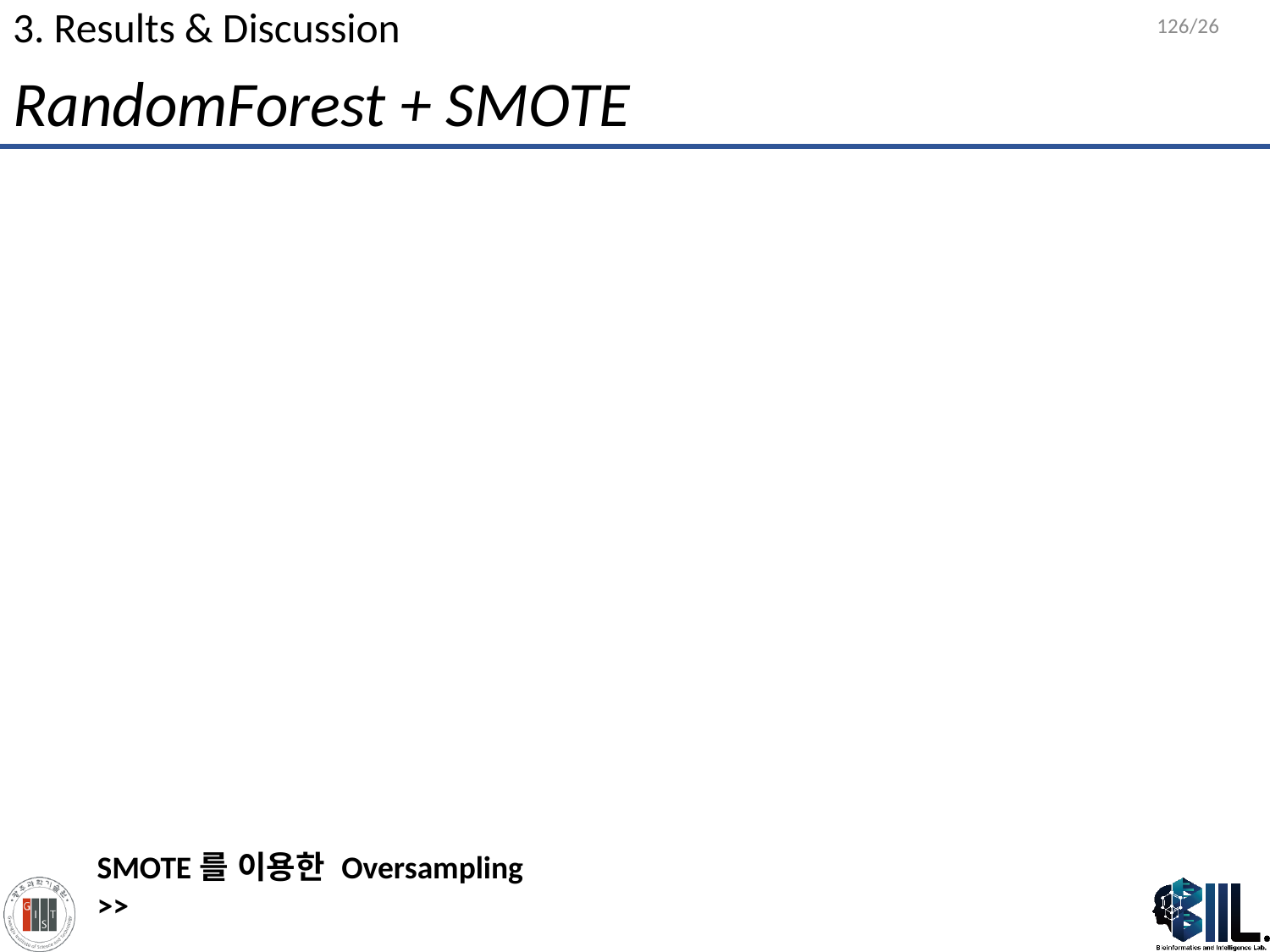

126/26
# 3. Results & Discussion
RandomForest + SMOTE
SMOTE를 이용한 Oversampling
>>